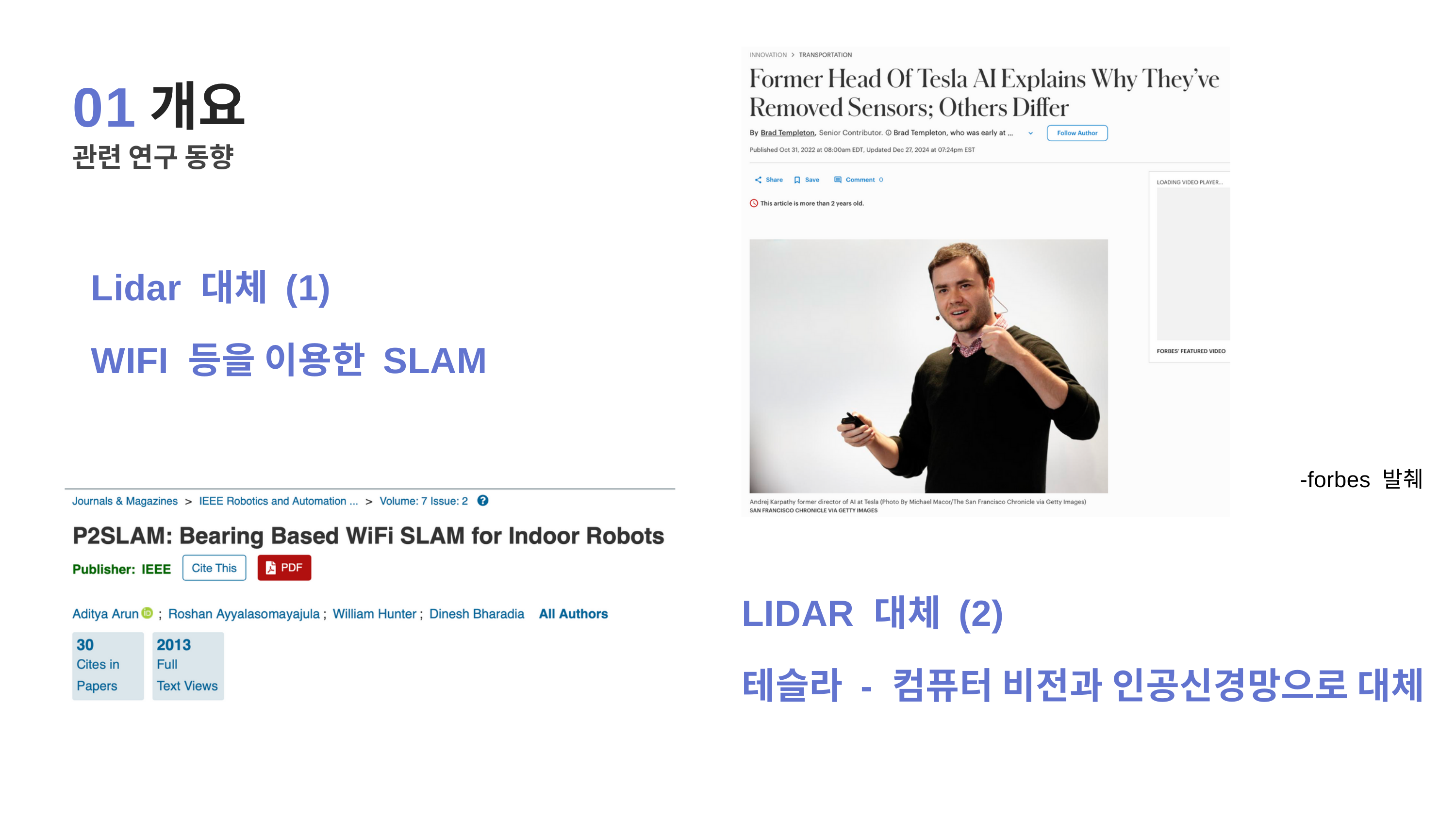

01
개요

관련 연구 동향
Lidar 대체 (1)
WIFI 등을 이용한 SLAM
-forbes 발췌

LIDAR 대체 (2)
테슬라 - 컴퓨터 비전과 인공신경망으로 대체